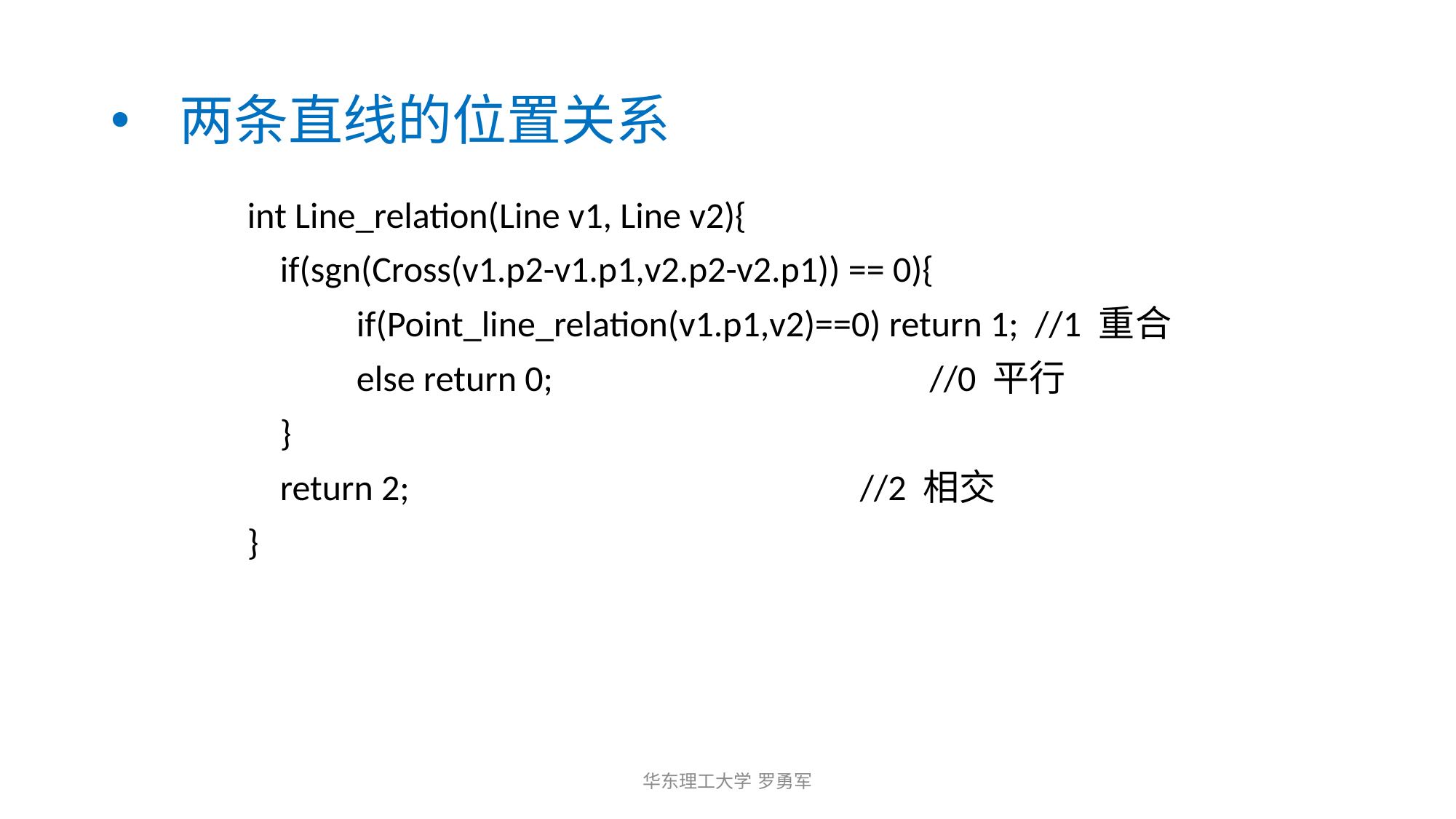

# 两条直线的位置关系
int Line_relation(Line v1, Line v2){
    if(sgn(Cross(v1.p2-v1.p1,v2.p2-v2.p1)) == 0){
       	if(Point_line_relation(v1.p1,v2)==0) return 1;  //1 重合
      	else return 0;                                              //0 平行
    }
    return 2;                                                       //2 相交
}

华东理工大学 罗勇军